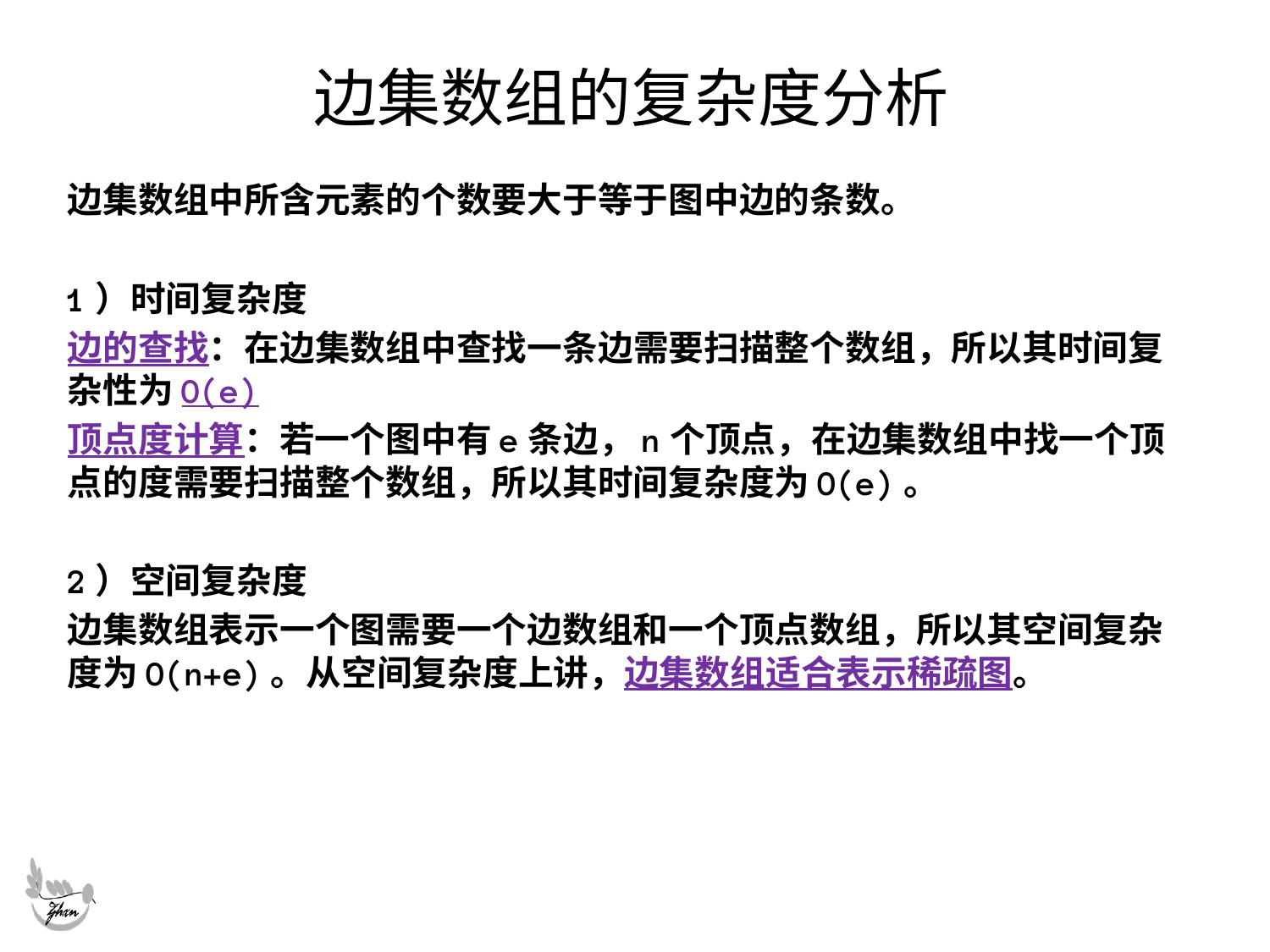

# 边集数组的复杂度分析
边集数组中所含元素的个数要大于等于图中边的条数。

1）时间复杂度
边的查找：在边集数组中查找一条边需要扫描整个数组，所以其时间复杂性为O(e)
顶点度计算：若一个图中有e条边，n个顶点，在边集数组中找一个顶点的度需要扫描整个数组，所以其时间复杂度为O(e)。

2）空间复杂度
边集数组表示一个图需要一个边数组和一个顶点数组，所以其空间复杂度为O(n+e)。从空间复杂度上讲，边集数组适合表示稀疏图。

45